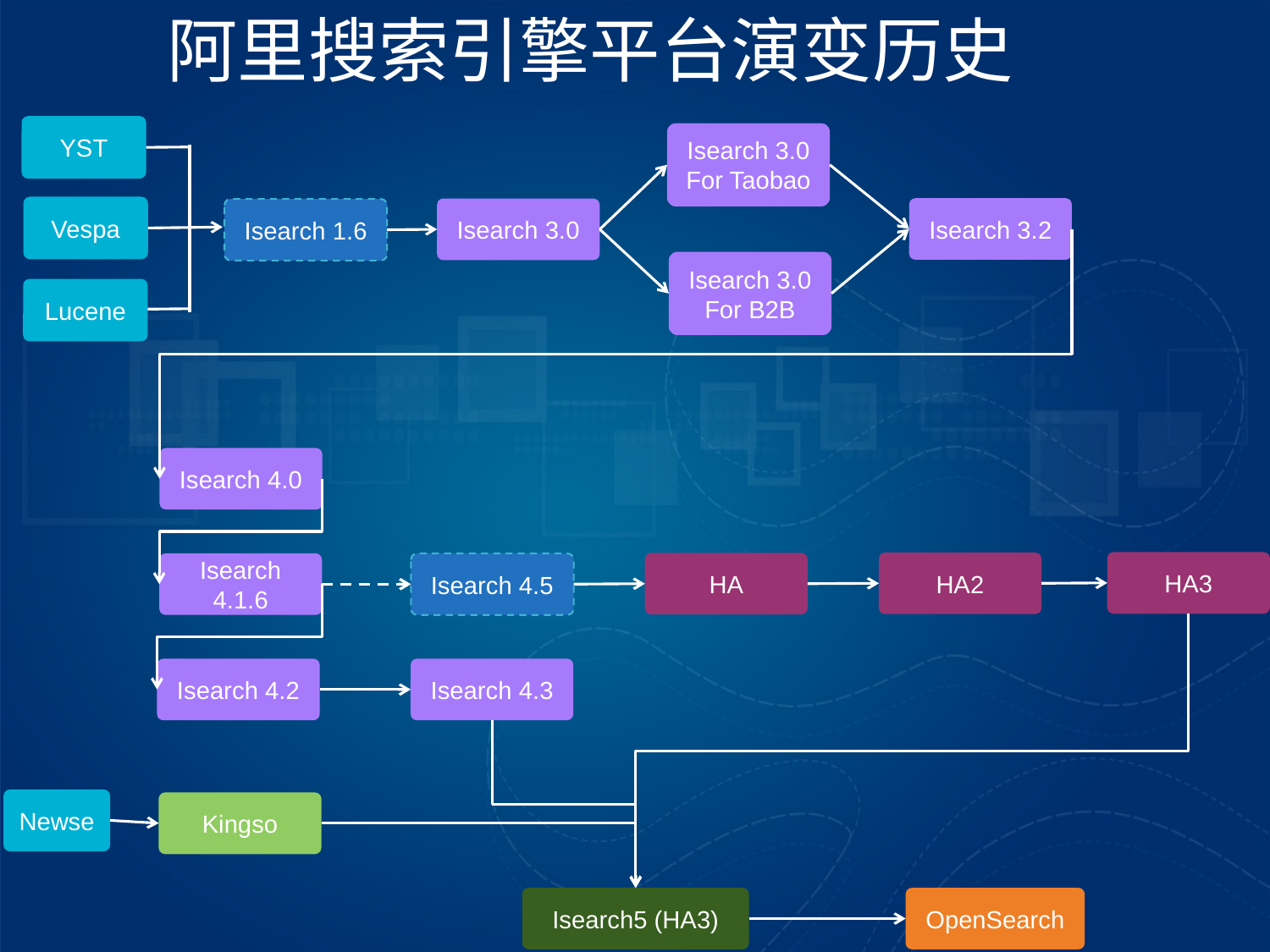

阿里搜索引擎平台演变历史
YST
Isearch 3.0 For Taobao
Vespa
Isearch 3.2
Isearch 3.0
Isearch 1.6
Isearch 3.0 For B2B
Lucene
Isearch 4.0
HA3
HA2
HA
Isearch 4.1.6
Isearch 4.5
Isearch 4.2
Isearch 4.3
Newse
Kingso
Isearch5 (HA3)
OpenSearch